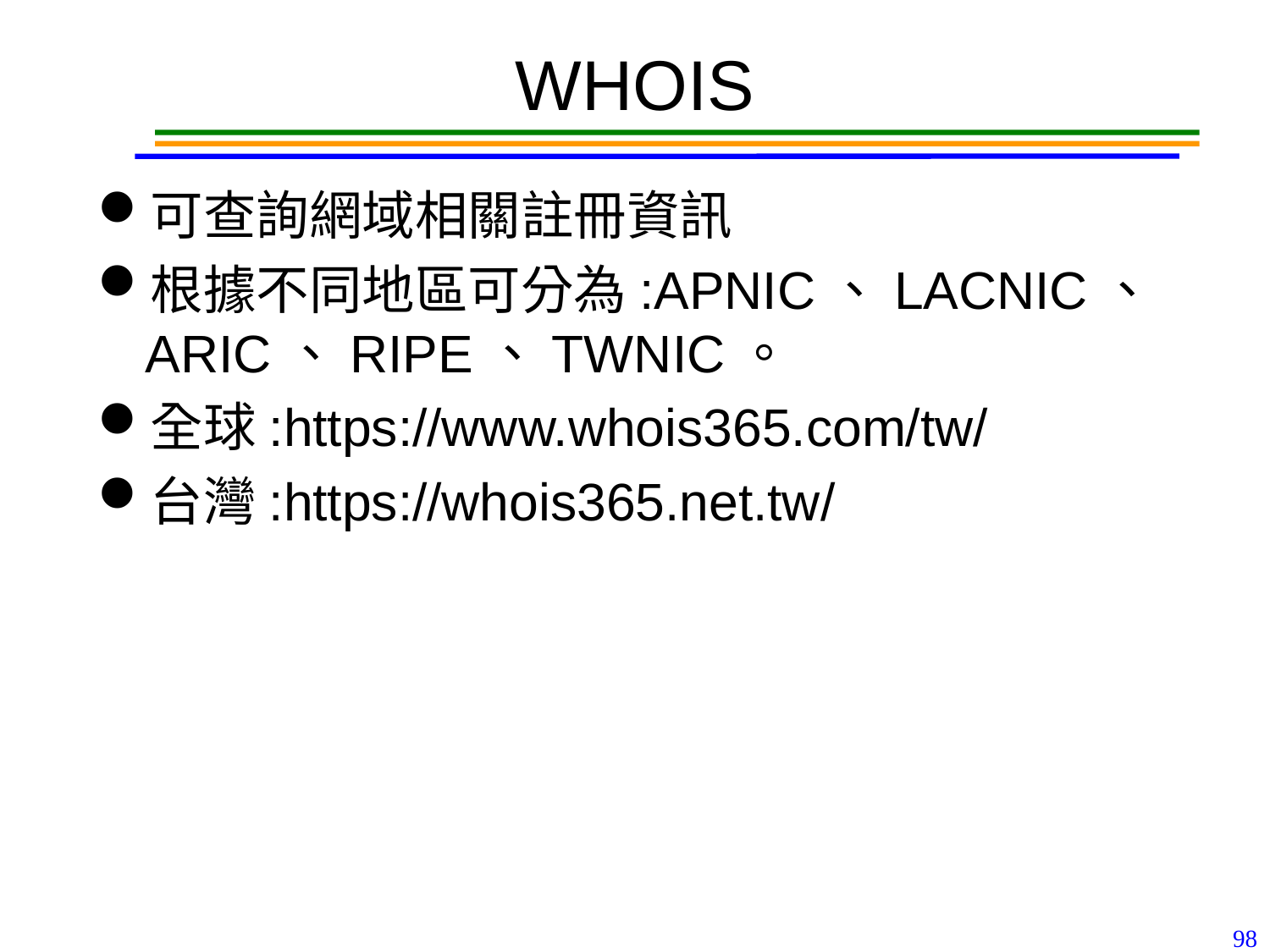

# WHOIS
可查詢網域相關註冊資訊
根據不同地區可分為:APNIC、LACNIC、ARIC、RIPE、TWNIC。
全球:https://www.whois365.com/tw/
台灣:https://whois365.net.tw/
98